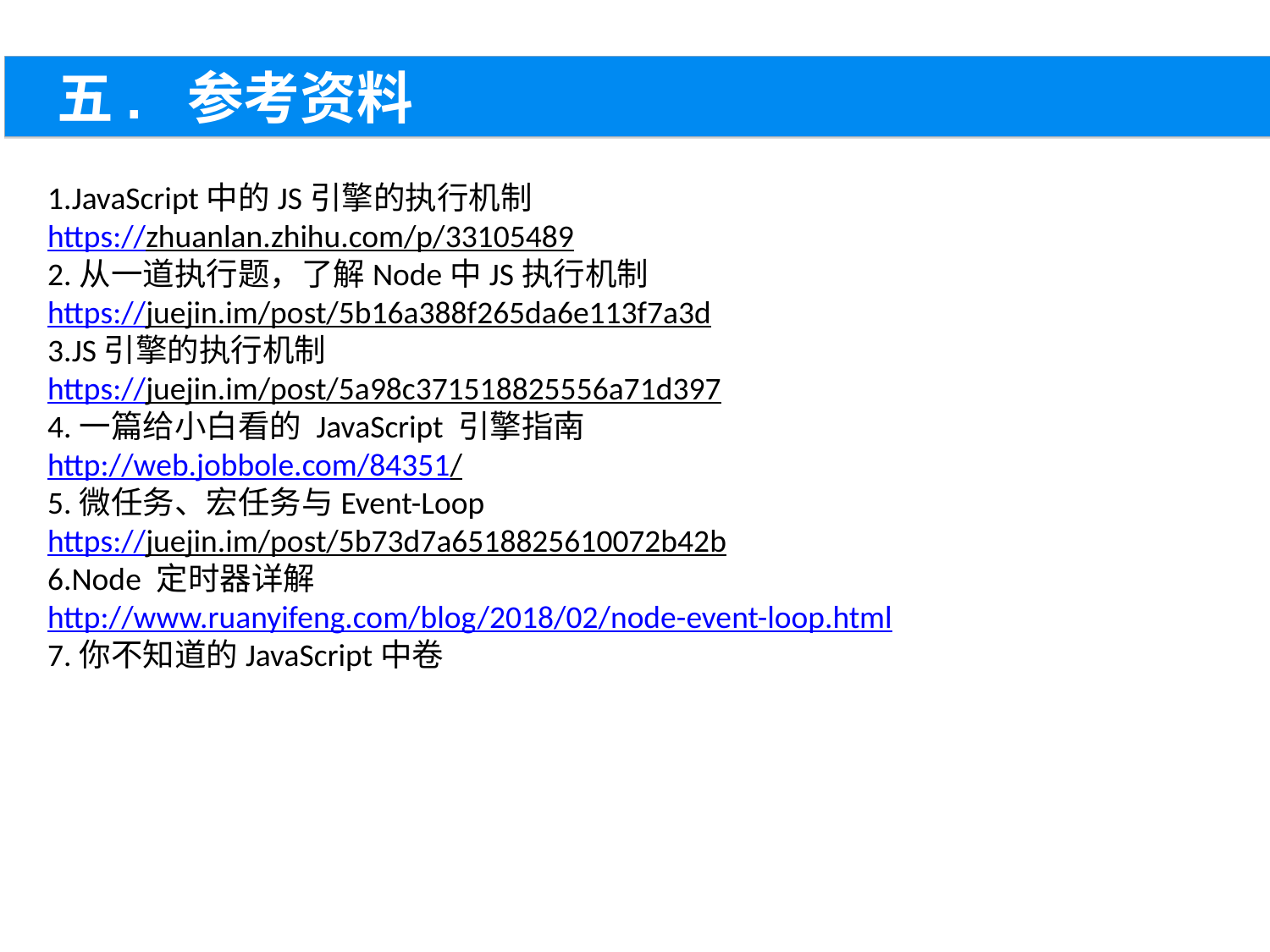

五.  参考资料

1.JavaScript中的JS引擎的执行机制
https://zhuanlan.zhihu.com/p/33105489
2.从一道执行题，了解Node中JS执行机制
https://juejin.im/post/5b16a388f265da6e113f7a3d
3.JS引擎的执行机制
https://juejin.im/post/5a98c371518825556a71d397
4.一篇给小白看的 JavaScript 引擎指南
http://web.jobbole.com/84351/
5.微任务、宏任务与Event-Loop
https://juejin.im/post/5b73d7a6518825610072b42b
6.Node 定时器详解
http://www.ruanyifeng.com/blog/2018/02/node-event-loop.html
7.你不知道的JavaScript中卷

绪论